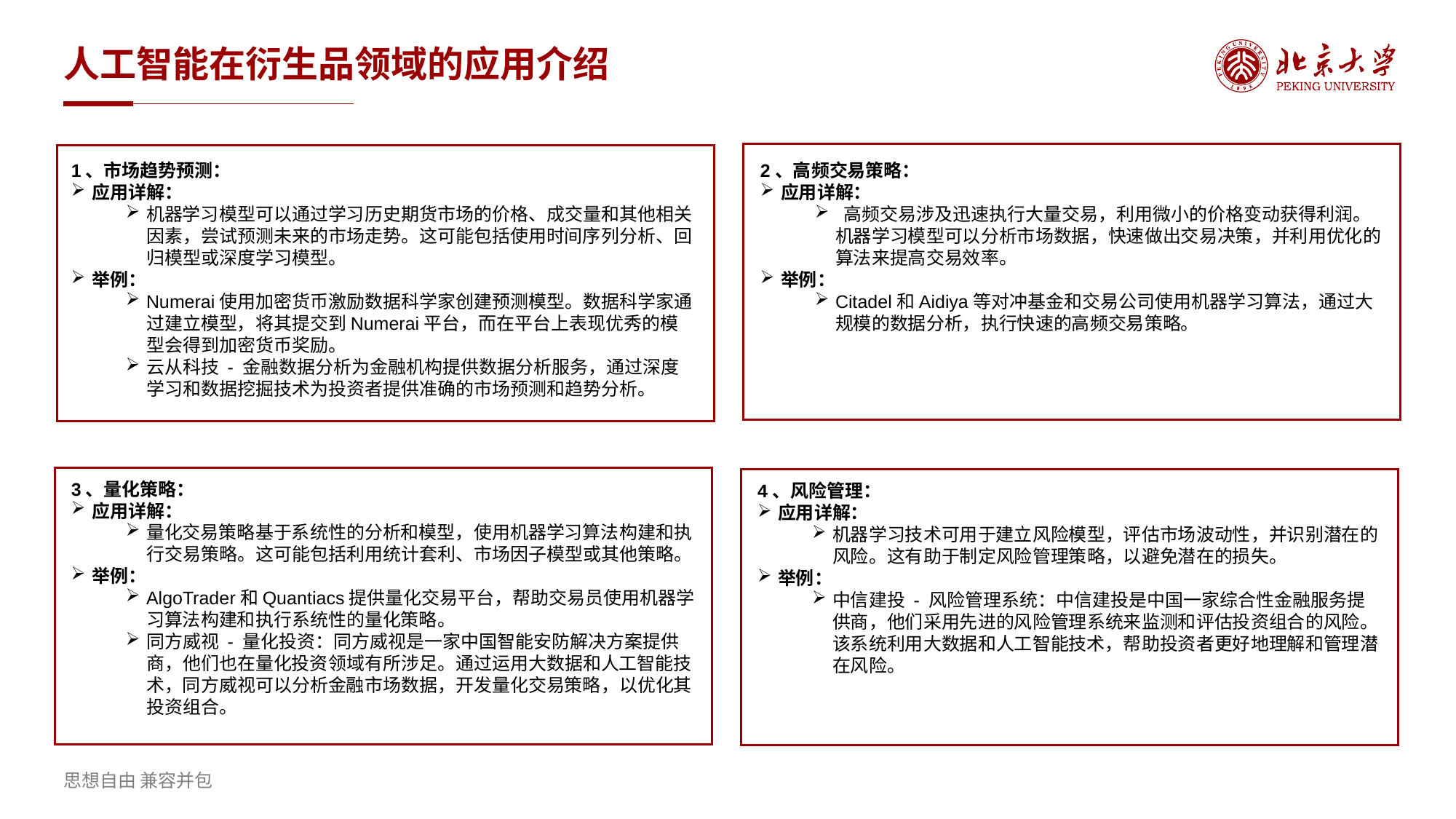

# 人工智能在衍生品领域的应用介绍

1、市场趋势预测：
应用详解：
机器学习模型可以通过学习历史期货市场的价格、成交量和其他相关因素，尝试预测未来的市场走势。这可能包括使用时间序列分析、回归模型或深度学习模型。
举例：
Numerai使用加密货币激励数据科学家创建预测模型。数据科学家通过建立模型，将其提交到Numerai平台，而在平台上表现优秀的模型会得到加密货币奖励。
云从科技 - 金融数据分析为金融机构提供数据分析服务，通过深度学习和数据挖掘技术为投资者提供准确的市场预测和趋势分析。

2、高频交易策略：
应用详解：
 高频交易涉及迅速执行大量交易，利用微小的价格变动获得利润。机器学习模型可以分析市场数据，快速做出交易决策，并利用优化的算法来提高交易效率。
举例：
Citadel和Aidiya等对冲基金和交易公司使用机器学习算法，通过大规模的数据分析，执行快速的高频交易策略。
3、量化策略：
应用详解：
量化交易策略基于系统性的分析和模型，使用机器学习算法构建和执行交易策略。这可能包括利用统计套利、市场因子模型或其他策略。
举例：
AlgoTrader和Quantiacs提供量化交易平台，帮助交易员使用机器学习算法构建和执行系统性的量化策略。
同方威视 - 量化投资：同方威视是一家中国智能安防解决方案提供商，他们也在量化投资领域有所涉足。通过运用大数据和人工智能技术，同方威视可以分析金融市场数据，开发量化交易策略，以优化其投资组合。
4、风险管理：
应用详解：
机器学习技术可用于建立风险模型，评估市场波动性，并识别潜在的风险。这有助于制定风险管理策略，以避免潜在的损失。
举例：
中信建投 - 风险管理系统：中信建投是中国一家综合性金融服务提供商，他们采用先进的风险管理系统来监测和评估投资组合的风险。该系统利用大数据和人工智能技术，帮助投资者更好地理解和管理潜在风险。